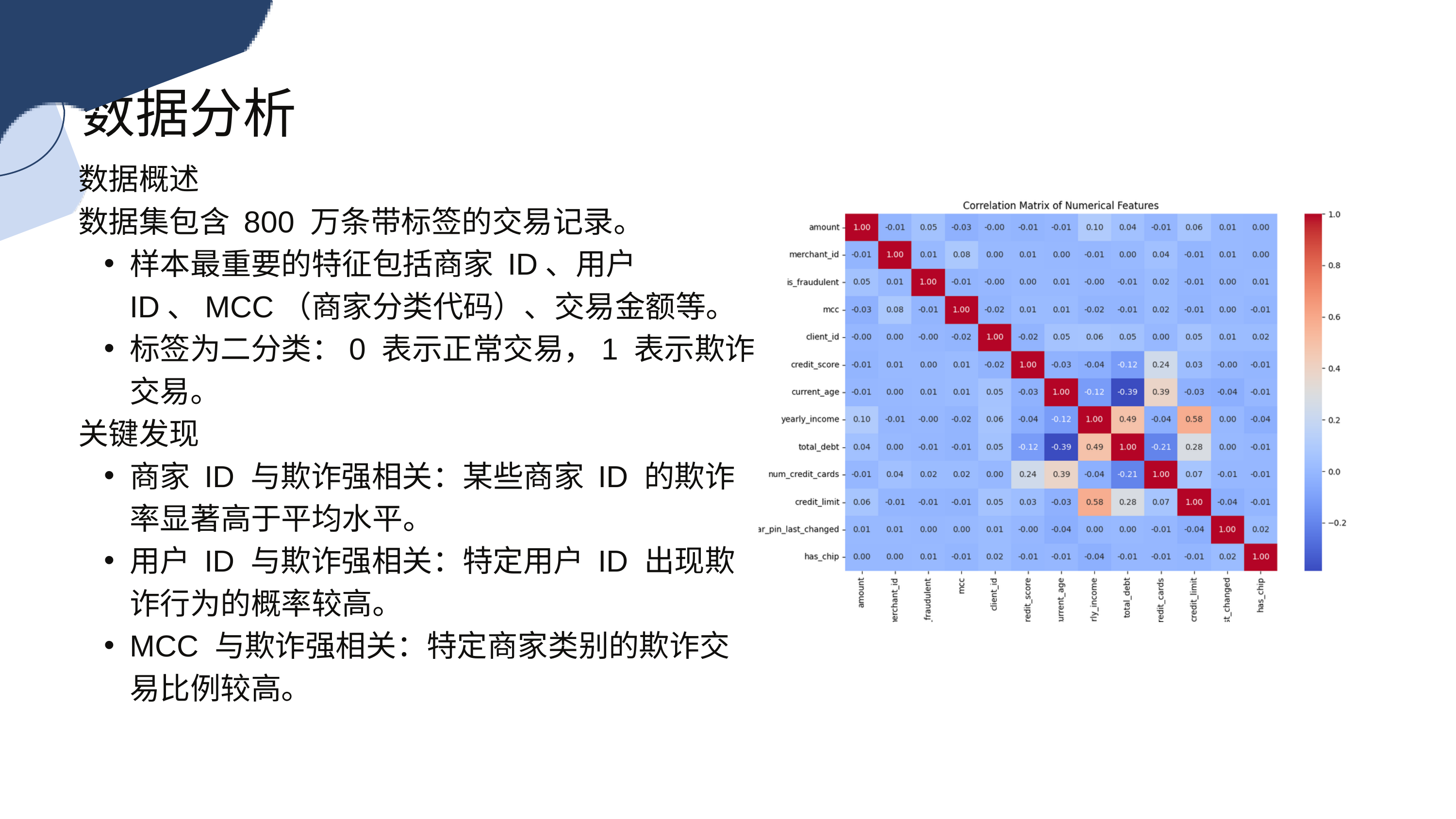

数据分析
数据概述
数据集包含 800 万条带标签的交易记录。
样本最重要的特征包括商家 ID、用户 ID、MCC（商家分类代码）、交易金额等。
标签为二分类：0 表示正常交易，1 表示欺诈交易。
关键发现
商家 ID 与欺诈强相关：某些商家 ID 的欺诈率显著高于平均水平。
用户 ID 与欺诈强相关：特定用户 ID 出现欺诈行为的概率较高。
MCC 与欺诈强相关：特定商家类别的欺诈交易比例较高。